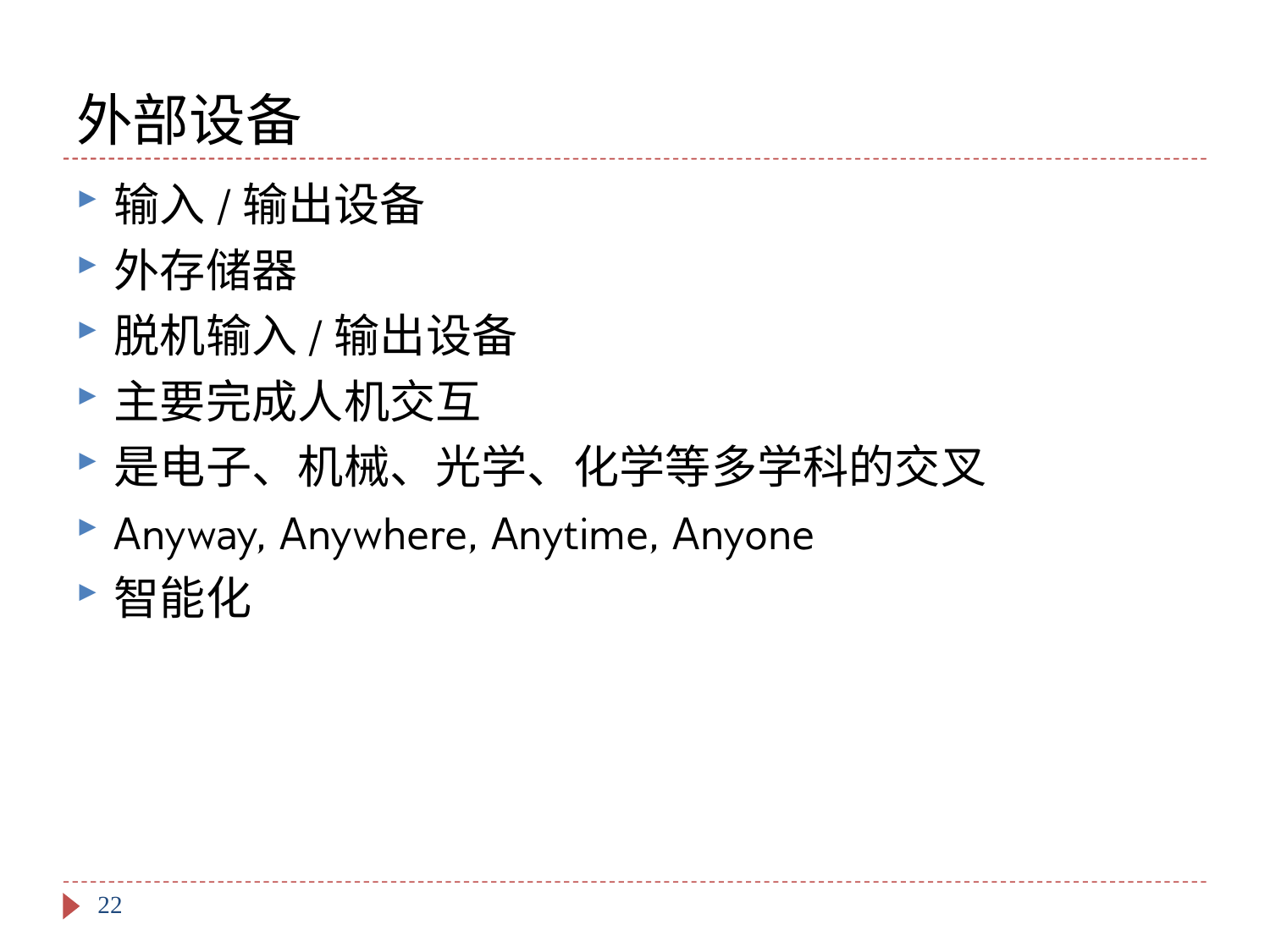

# 外部设备
输入/输出设备
外存储器
脱机输入/输出设备
主要完成人机交互
是电子、机械、光学、化学等多学科的交叉
Anyway, Anywhere, Anytime, Anyone
智能化

22